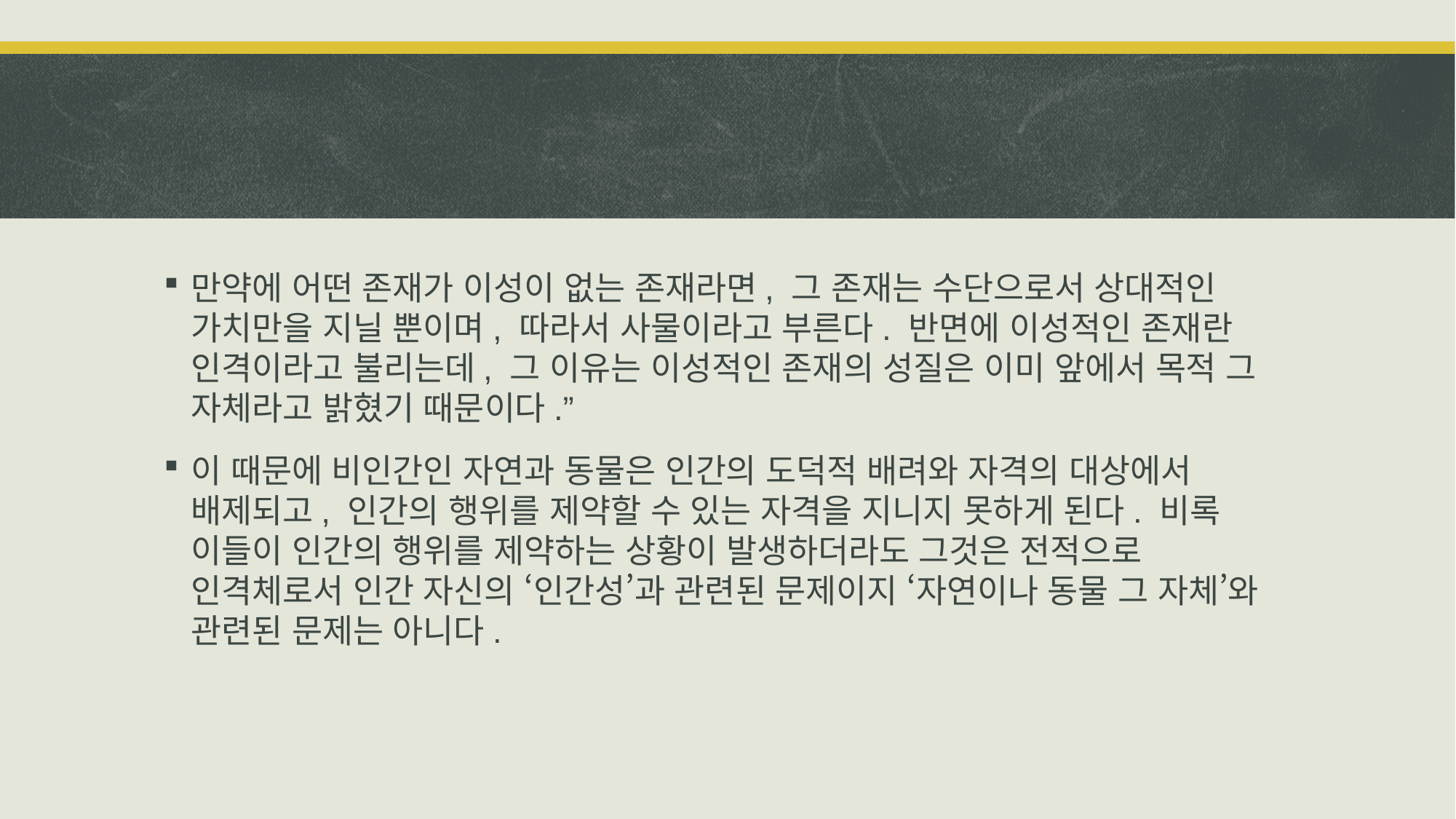

#
만약에 어떤 존재가 이성이 없는 존재라면, 그 존재는 수단으로서 상대적인 가치만을 지닐 뿐이며, 따라서 사물이라고 부른다. 반면에 이성적인 존재란 인격이라고 불리는데, 그 이유는 이성적인 존재의 성질은 이미 앞에서 목적 그 자체라고 밝혔기 때문이다.”
이 때문에 비인간인 자연과 동물은 인간의 도덕적 배려와 자격의 대상에서 배제되고, 인간의 행위를 제약할 수 있는 자격을 지니지 못하게 된다. 비록 이들이 인간의 행위를 제약하는 상황이 발생하더라도 그것은 전적으로 인격체로서 인간 자신의 ‘인간성’과 관련된 문제이지 ‘자연이나 동물 그 자체’와 관련된 문제는 아니다.